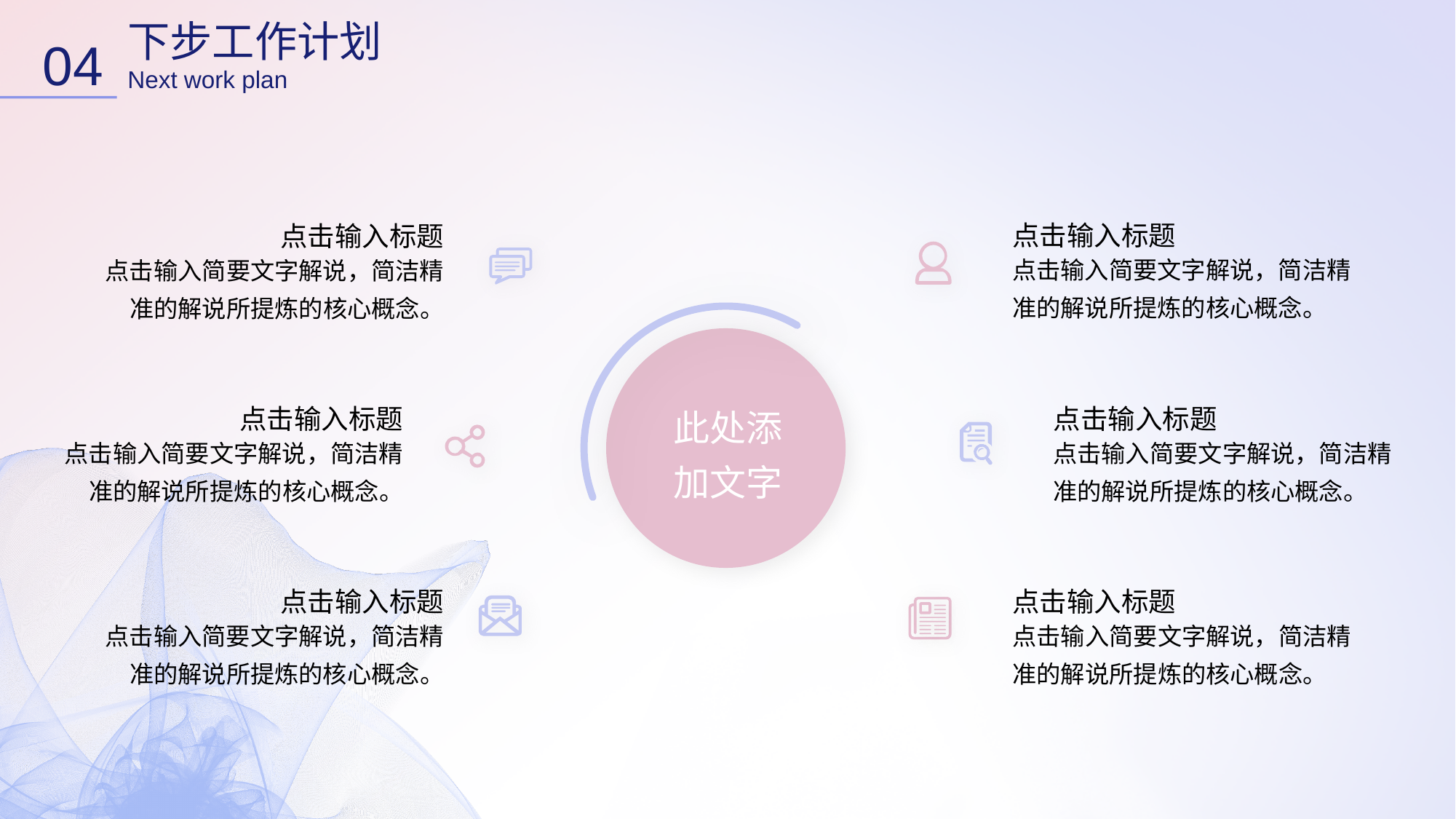

下步工作计划
Next work plan
04

点击输入标题
点击输入简要文字解说，简洁精准的解说所提炼的核心概念。
点击输入标题
点击输入简要文字解说，简洁精准的解说所提炼的核心概念。

此处添加文字

点击输入标题
点击输入简要文字解说，简洁精准的解说所提炼的核心概念。
点击输入标题
点击输入简要文字解说，简洁精准的解说所提炼的核心概念。

点击输入标题
点击输入简要文字解说，简洁精准的解说所提炼的核心概念。
点击输入标题
点击输入简要文字解说，简洁精准的解说所提炼的核心概念。